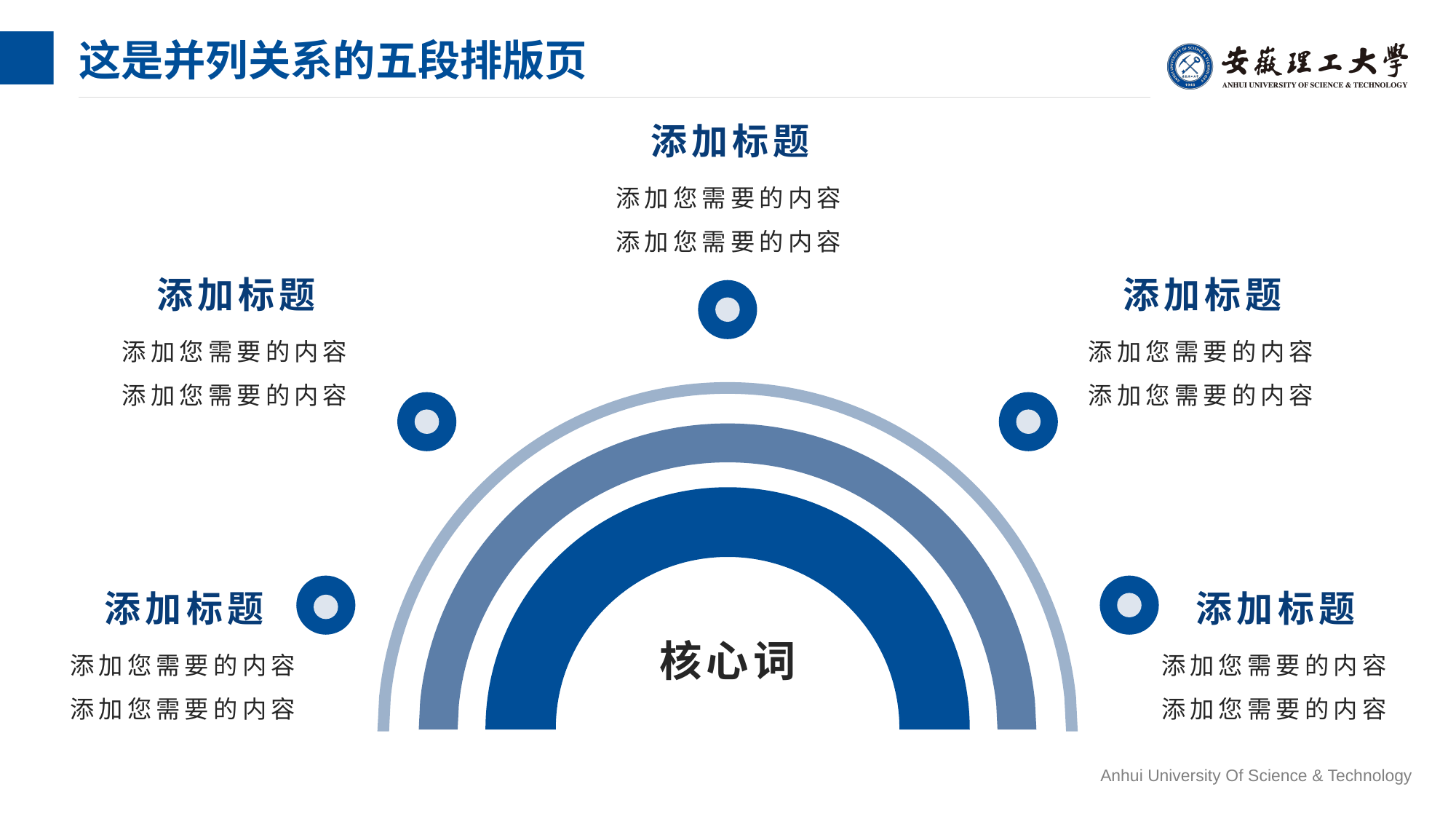

# 这是并列关系的五段排版页
添加标题
添加您需要的内容
添加您需要的内容
添加标题
添加您需要的内容
添加您需要的内容

添加标题
添加您需要的内容
添加您需要的内容

添加标题
添加您需要的内容
添加您需要的内容
添加标题
添加您需要的内容
添加您需要的内容

核心词